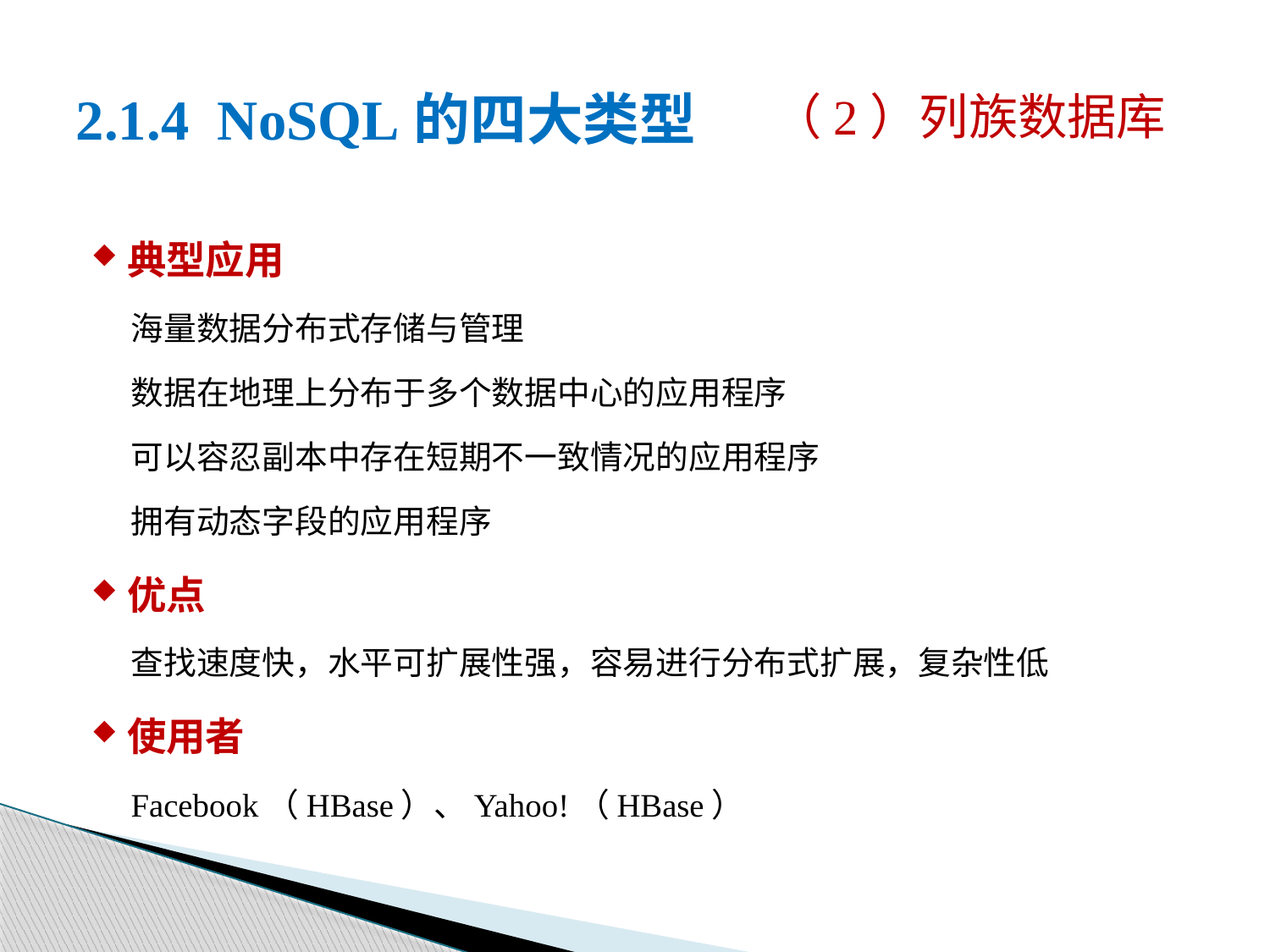

（2）列族数据库
# 2.1.4  NoSQL的四大类型
典型应用
海量数据分布式存储与管理
数据在地理上分布于多个数据中心的应用程序
可以容忍副本中存在短期不一致情况的应用程序
拥有动态字段的应用程序
优点
查找速度快，水平可扩展性强，容易进行分布式扩展，复杂性低
使用者
Facebook（HBase）、Yahoo!（HBase）